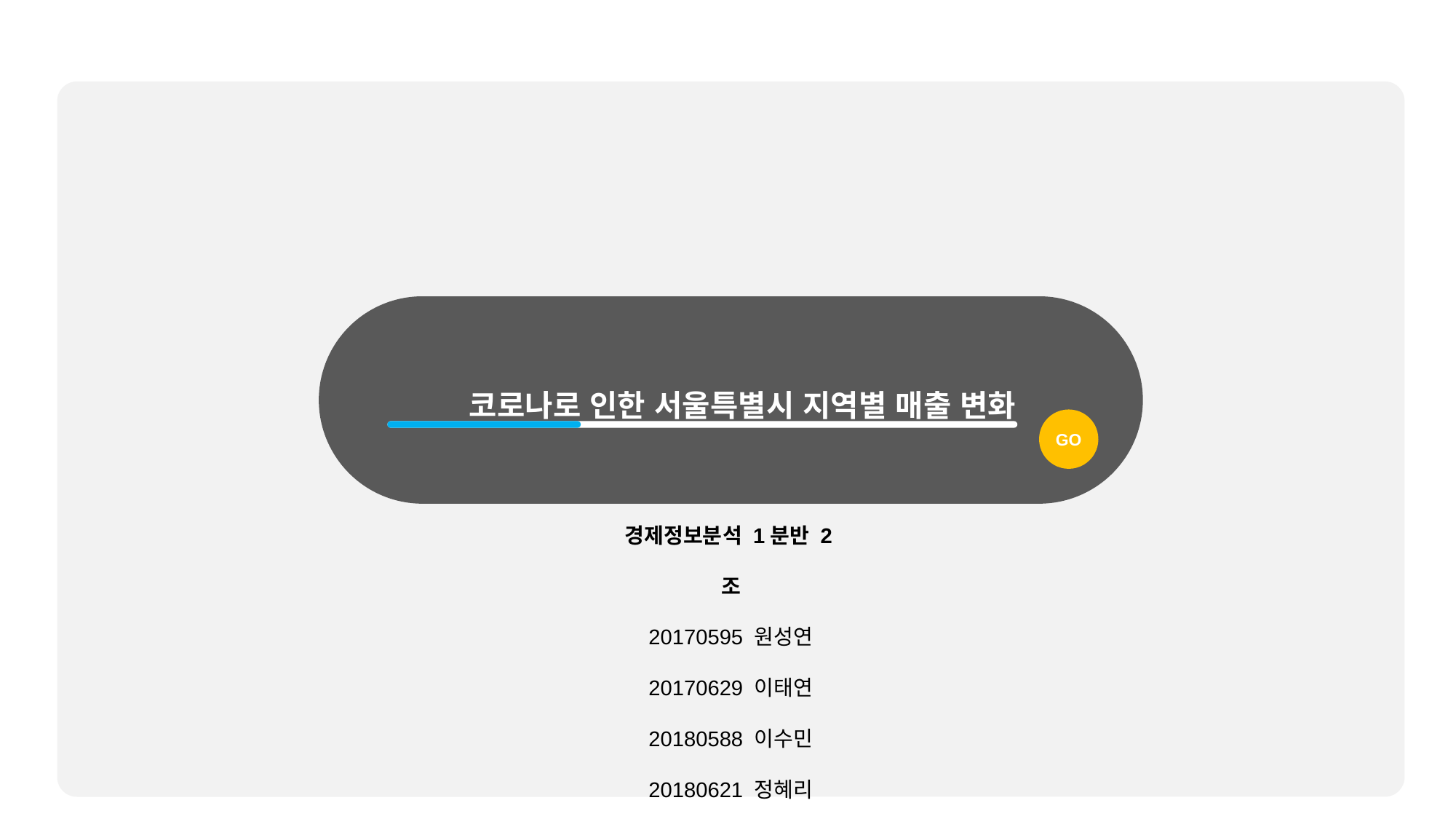

코로나로 인한 서울특별시 지역별 매출 변화

GO
경제정보분석 1분반 2조
20170595 원성연
20170629 이태연
20180588 이수민
20180621 정혜리